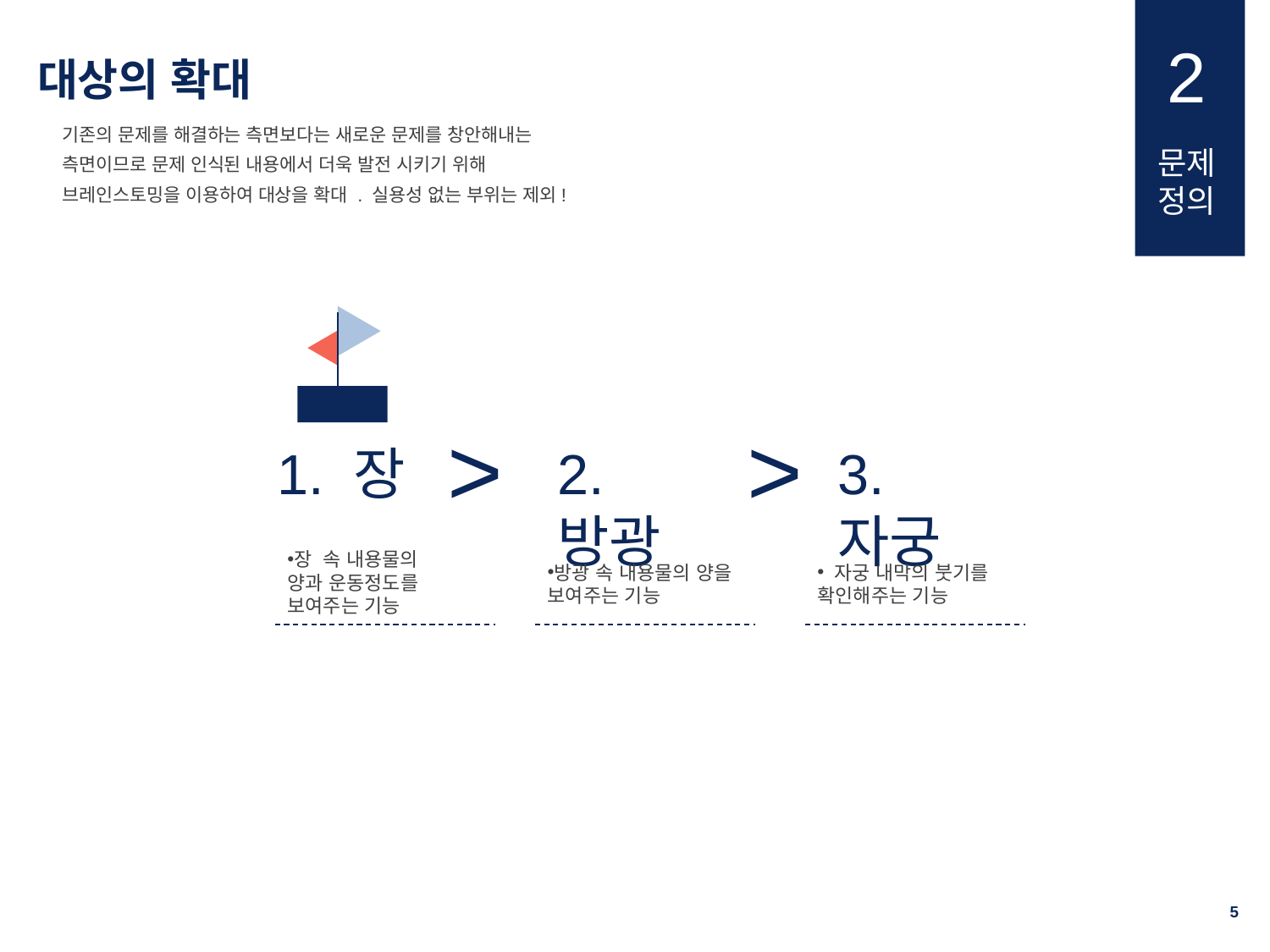

2
대상의 확대
기존의 문제를 해결하는 측면보다는 새로운 문제를 창안해내는 측면이므로 문제 인식된 내용에서 더욱 발전 시키기 위해 브레인스토밍을 이용하여 대상을 확대 . 실용성 없는 부위는 제외!
문제
정의

>
>
1. 장
2. 방광
3. 자궁
장  속 내용물의 양과 운동정도를 보여주는 기능
방광 속 내용물의 양을 보여주는 기능
 자궁 내막의 붓기를 확인해주는 기능
5